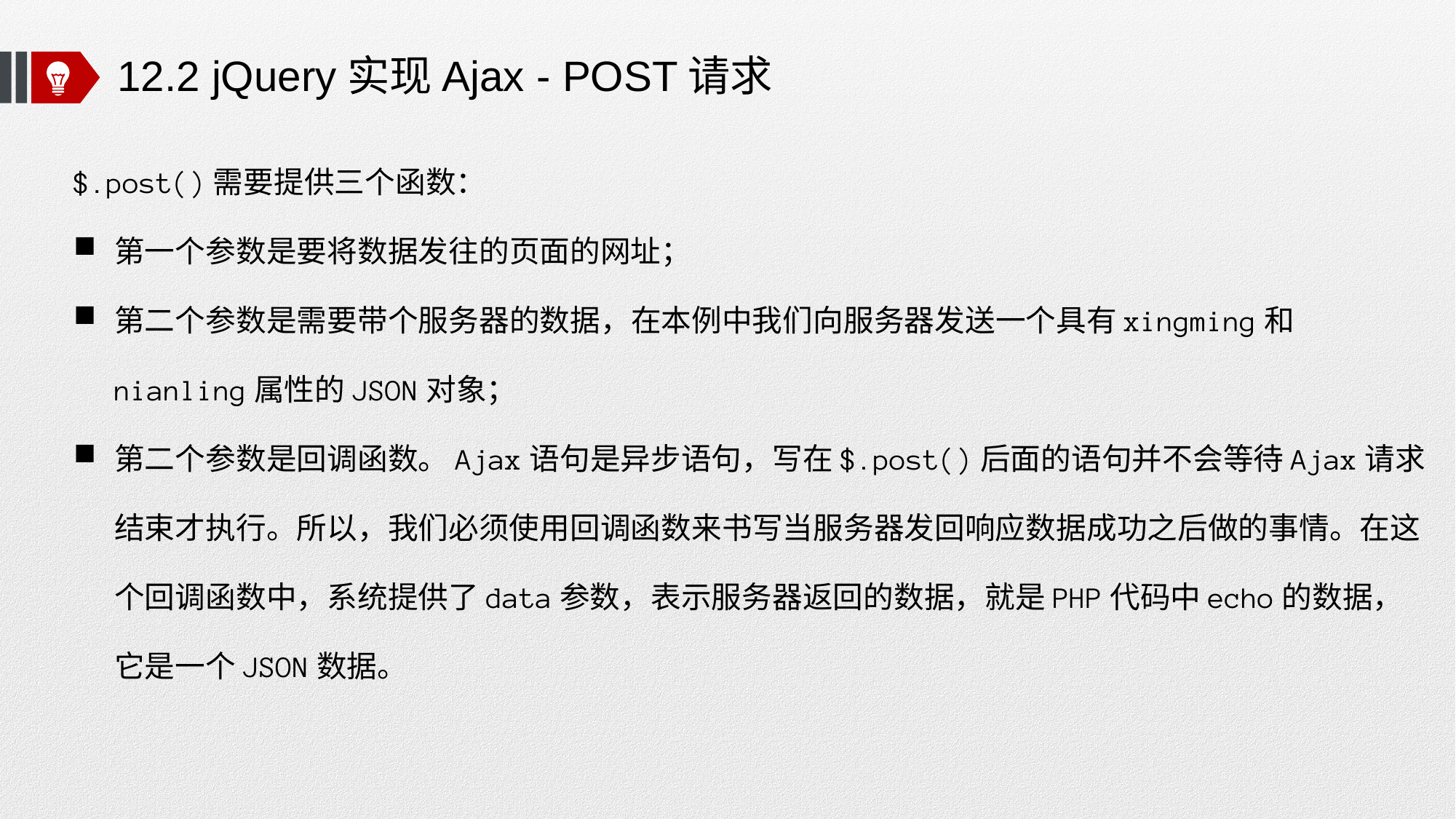

# 12.2 jQuery实现Ajax - POST请求

$.post()需要提供三个函数：
第一个参数是要将数据发往的页面的网址；
第二个参数是需要带个服务器的数据，在本例中我们向服务器发送一个具有xingming和nianling属性的JSON对象；
第二个参数是回调函数。Ajax语句是异步语句，写在$.post()后面的语句并不会等待Ajax请求结束才执行。所以，我们必须使用回调函数来书写当服务器发回响应数据成功之后做的事情。在这个回调函数中，系统提供了data参数，表示服务器返回的数据，就是PHP代码中echo的数据，它是一个JSON数据。